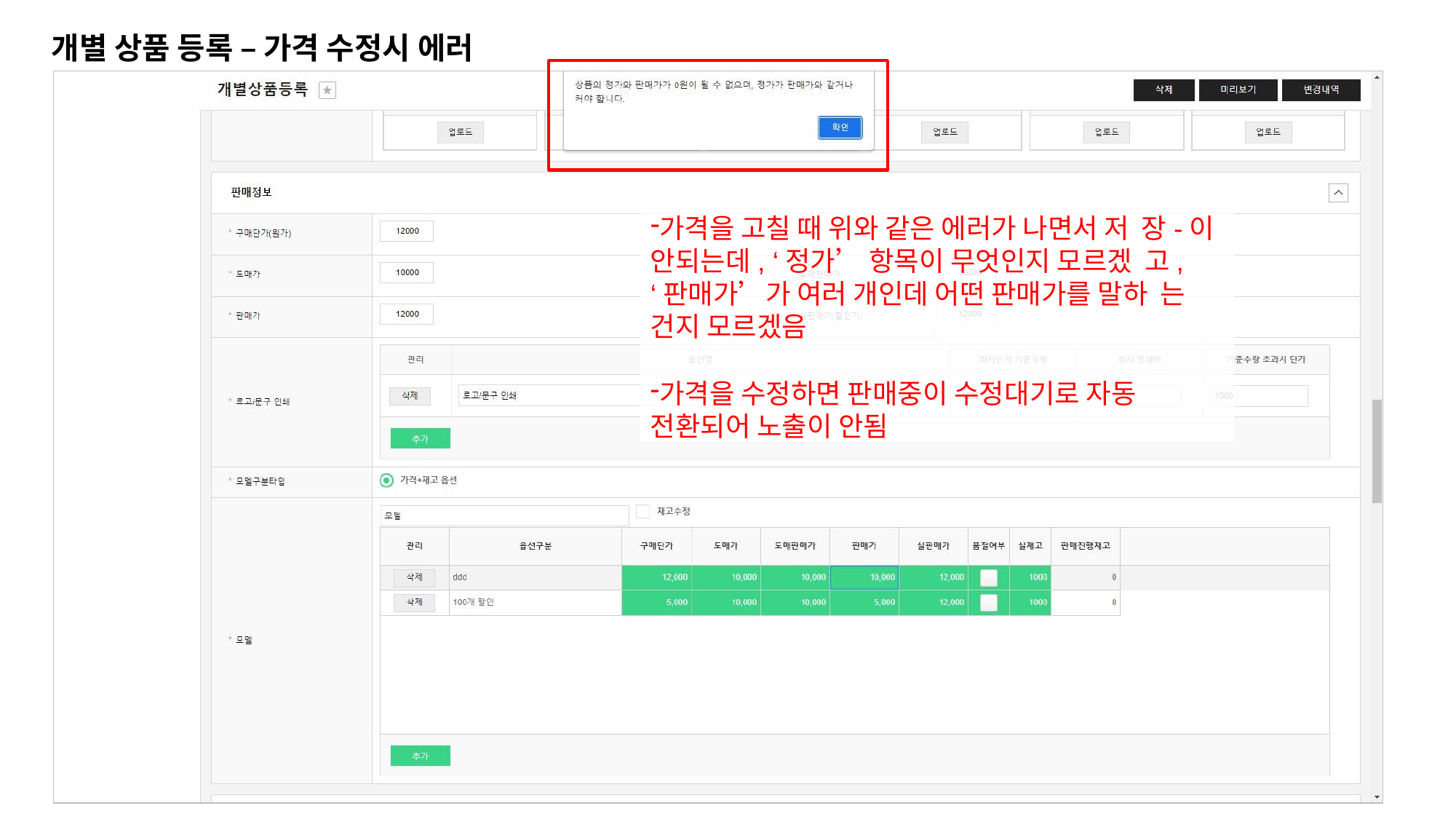

# 개별 상품 등록 – 가격 수정시 에러

가격을 고칠 때 위와 같은 에러가 나면서 저  장-이 안되는데, ‘정가’ 항목이 무엇인지 모르겠  고, ‘판매가’가 여러 개인데 어떤 판매가를 말하  는 건지 모르겠음

가격을 수정하면 판매중이 수정대기로 자동  전환되어 노출이 안됨